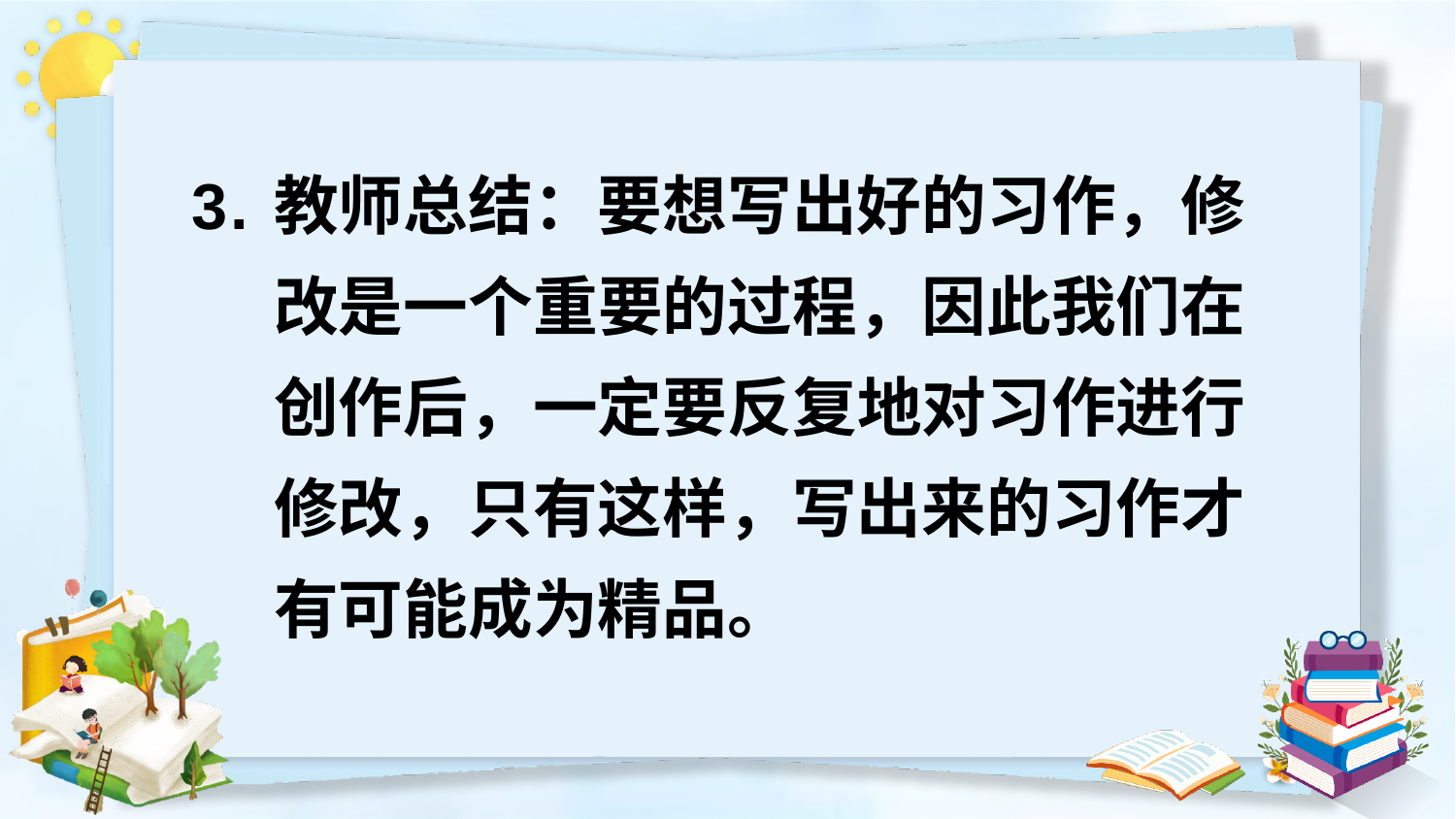

教师总结：要想写出好的习作，修改是一个重要的过程，因此我们在创作后，一定要反复地对习作进行修改，只有这样，写出来的习作才有可能成为精品。